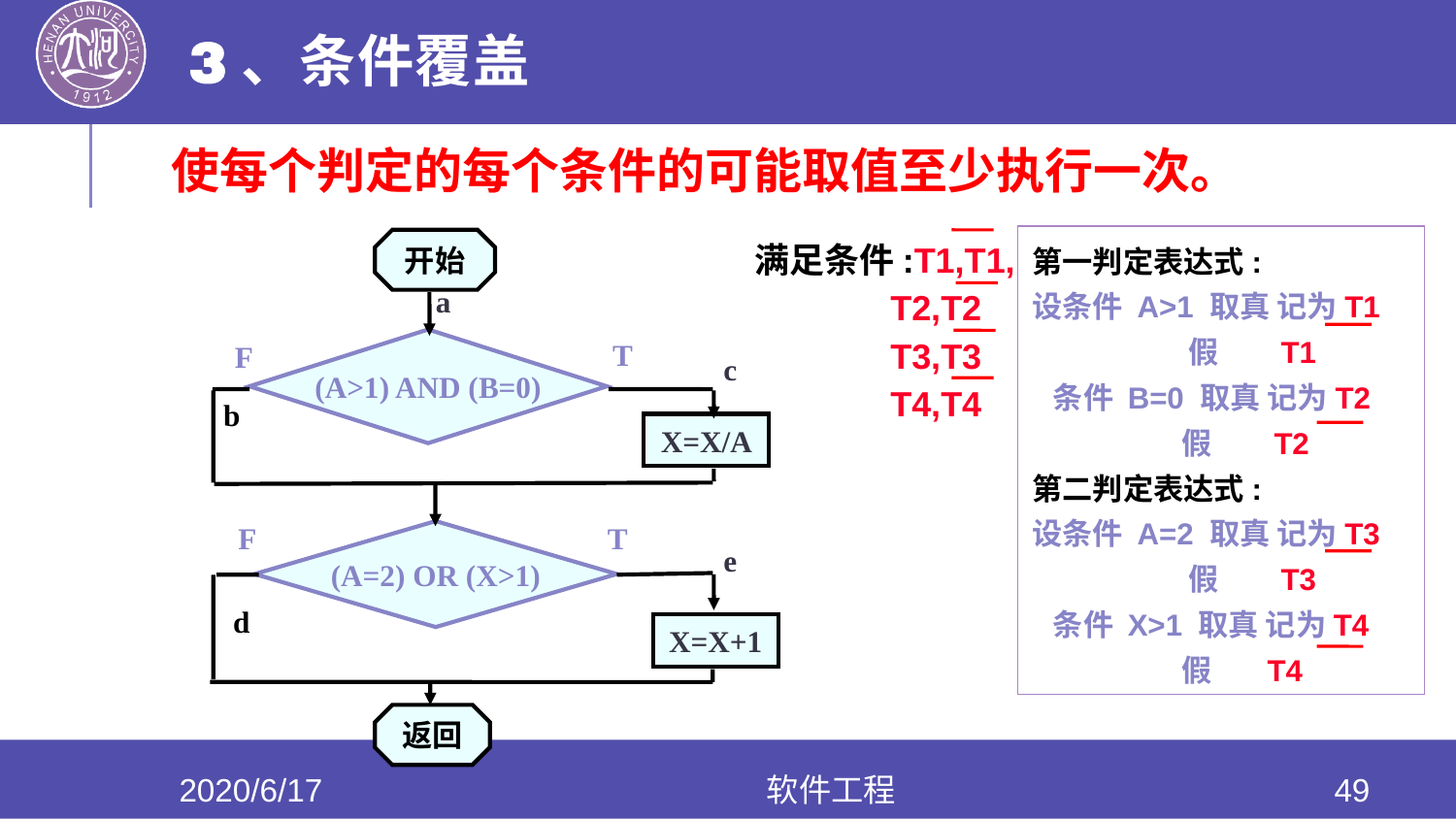

# 3、条件覆盖
使每个判定的每个条件的可能取值至少执行一次。

满足条件:T1,T1,
              T2,T2
              T3,T3
              T4,T4

第一判定表达式:
设条件 A>1 取真 记为T1
                      假        T1
  条件 B=0 取真 记为T2
                     假        T2
第二判定表达式:
设条件 A=2 取真 记为T3
                      假        T3
  条件 X>1 取真 记为T4
                     假       T4

开始
a

(A>1) AND (B=0)
T
F
c

b
X=X/A

F
T
(A=2) OR (X>1)
e

d
X=X+1

返回
2020/6/17
软件工程
49